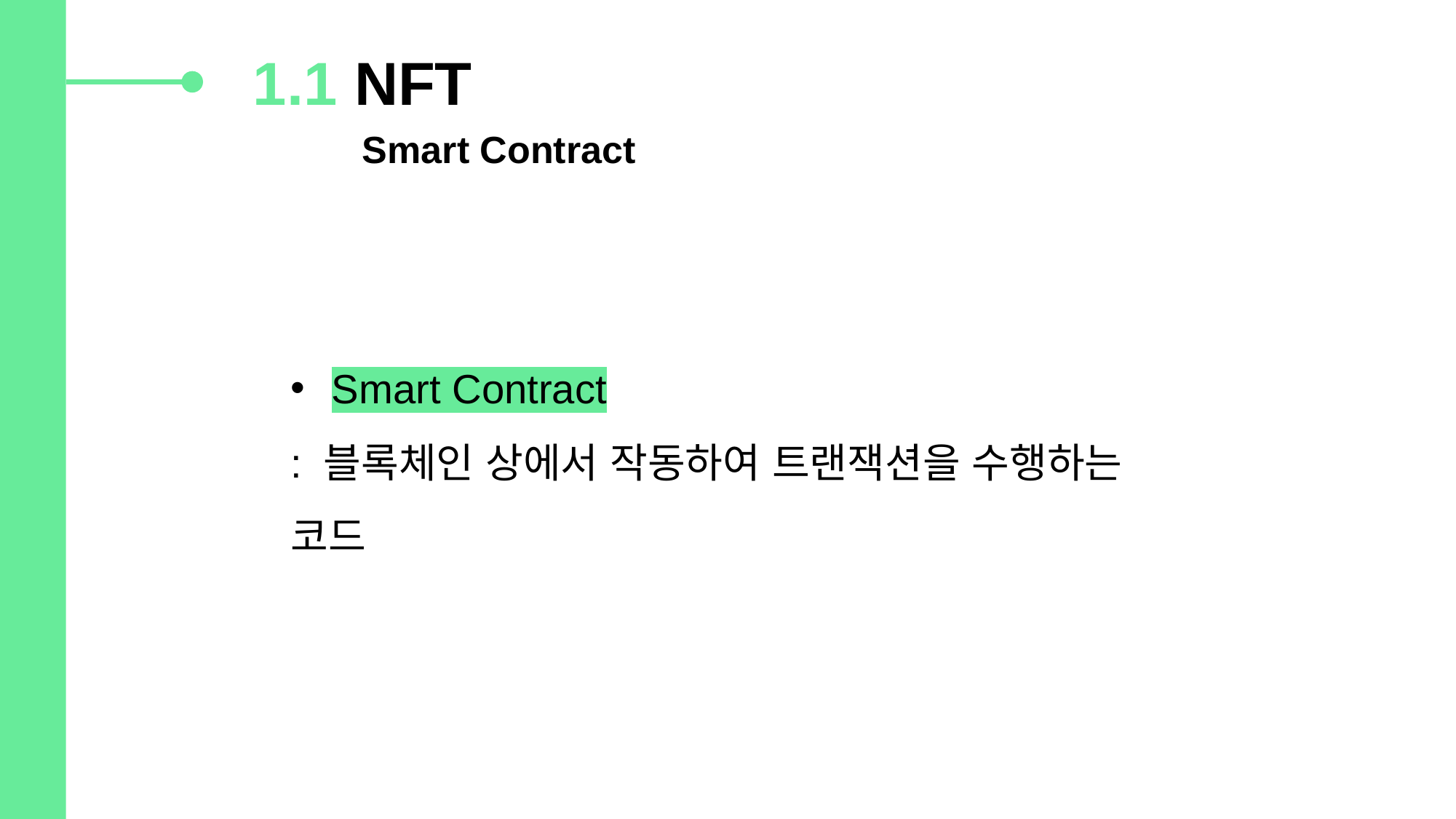

1.1 NFT
	Smart Contract
Smart Contract
: 블록체인 상에서 작동하여 트랜잭션을 수행하는 코드